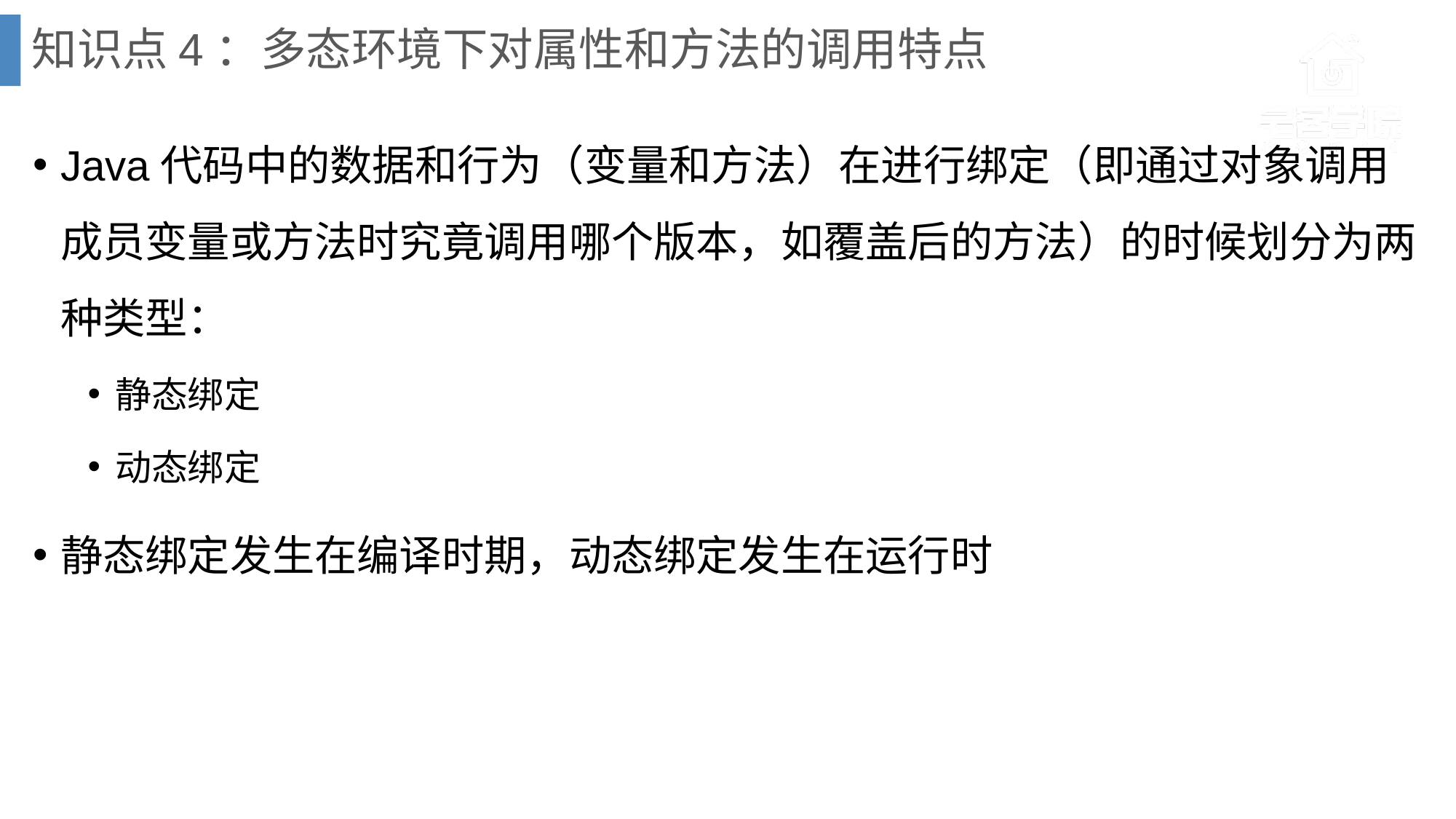

# 知识点4：多态环境下对属性和方法的调用特点
Java代码中的数据和行为（变量和方法）在进行绑定（即通过对象调用成员变量或方法时究竟调用哪个版本，如覆盖后的方法）的时候划分为两种类型：
静态绑定
动态绑定
静态绑定发生在编译时期，动态绑定发生在运行时